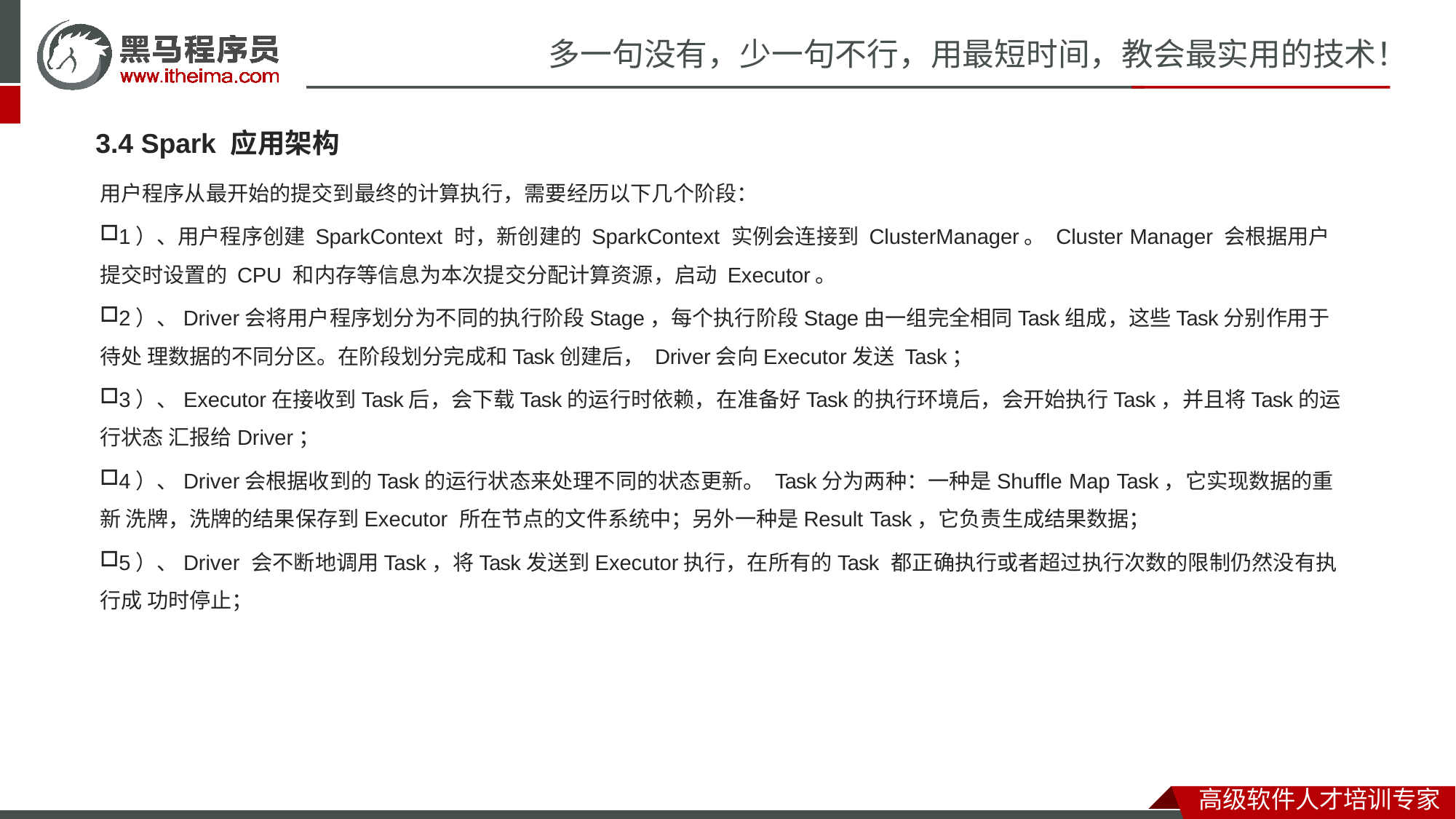

# 多一句没有，少一句不行，用最短时间，教会最实用的技术！

3.4 Spark 应用架构
用户程序从最开始的提交到最终的计算执行，需要经历以下几个阶段：
1）、用户程序创建 SparkContext 时，新创建的 SparkContext 实例会连接到 ClusterManager。 Cluster Manager 会根据用户 提交时设置的 CPU 和内存等信息为本次提交分配计算资源，启动 Executor。
2）、Driver会将用户程序划分为不同的执行阶段Stage，每个执行阶段Stage由一组完全相同Task组成，这些Task分别作用于待处 理数据的不同分区。在阶段划分完成和Task创建后， Driver会向Executor发送 Task；
3）、Executor在接收到Task后，会下载Task的运行时依赖，在准备好Task的执行环境后，会开始执行Task，并且将Task的运行状态 汇报给Driver；
4）、Driver会根据收到的Task的运行状态来处理不同的状态更新。 Task分为两种：一种是Shuffle Map Task，它实现数据的重新 洗牌，洗牌的结果保存到Executor 所在节点的文件系统中；另外一种是Result Task，它负责生成结果数据；
5）、Driver 会不断地调用Task，将Task发送到Executor执行，在所有的Task 都正确执行或者超过执行次数的限制仍然没有执行成 功时停止；
高级软件人才培训专家